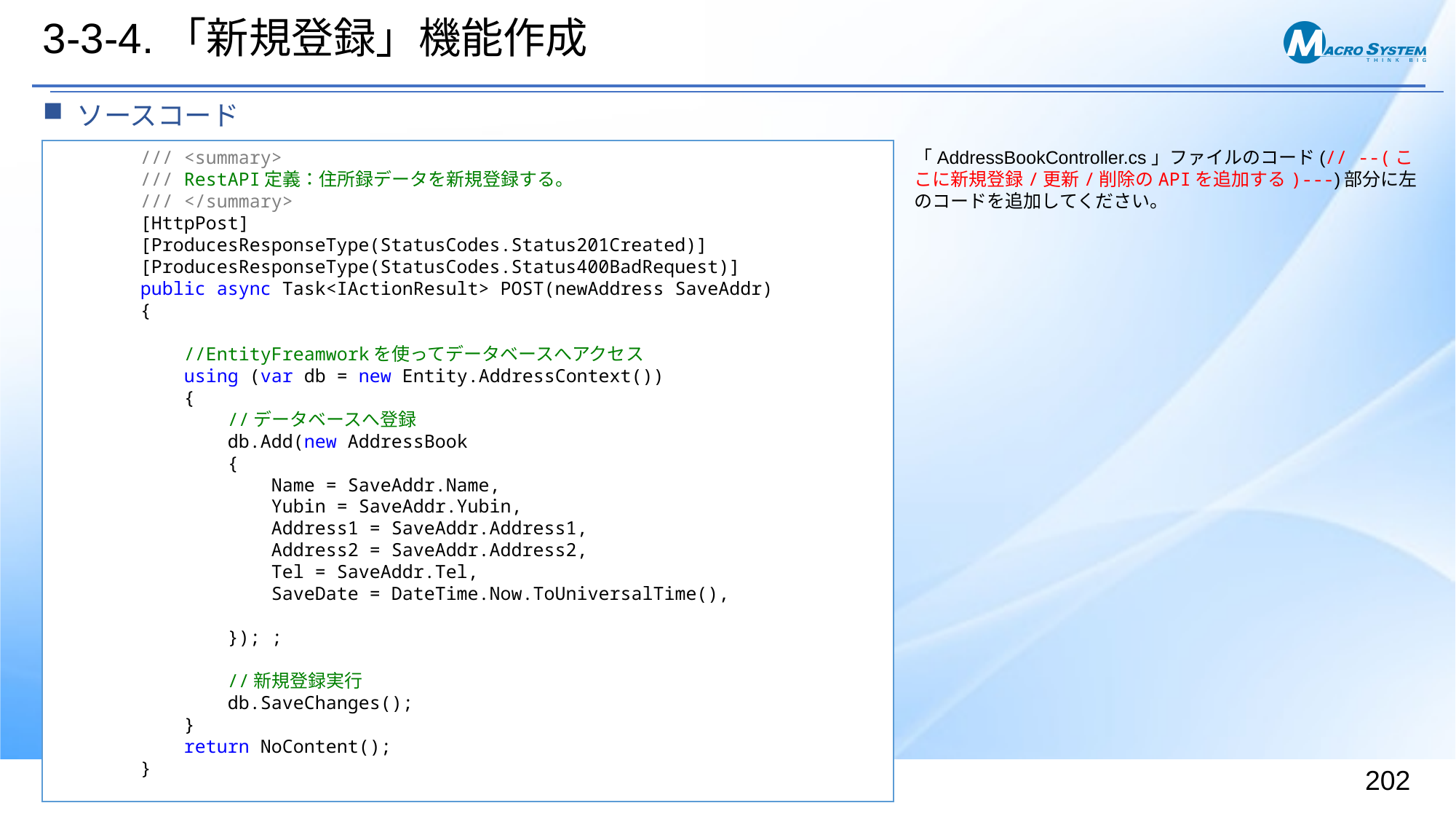

# 3-3-4.「新規登録」機能作成
ソースコード
        /// <summary>
        /// RestAPI定義：住所録データを新規登録する。
        /// </summary>
        [HttpPost]
        [ProducesResponseType(StatusCodes.Status201Created)]
        [ProducesResponseType(StatusCodes.Status400BadRequest)]
        public async Task<IActionResult> POST(newAddress SaveAddr)
        {

            //EntityFreamworkを使ってデータベースへアクセス
            using (var db = new Entity.AddressContext())
            {
                //データベースへ登録
                db.Add(new AddressBook
                {
                    Name = SaveAddr.Name,
                    Yubin = SaveAddr.Yubin,
                    Address1 = SaveAddr.Address1,
                    Address2 = SaveAddr.Address2,
                    Tel = SaveAddr.Tel,
                    SaveDate = DateTime.Now.ToUniversalTime(),

                }); ;

                //新規登録実行
                db.SaveChanges();
            }
            return NoContent();
        }
「AddressBookController.cs」ファイルのコード(// --(ここに新規登録/更新/削除のAPIを追加する)---)部分に左のコードを追加してください。